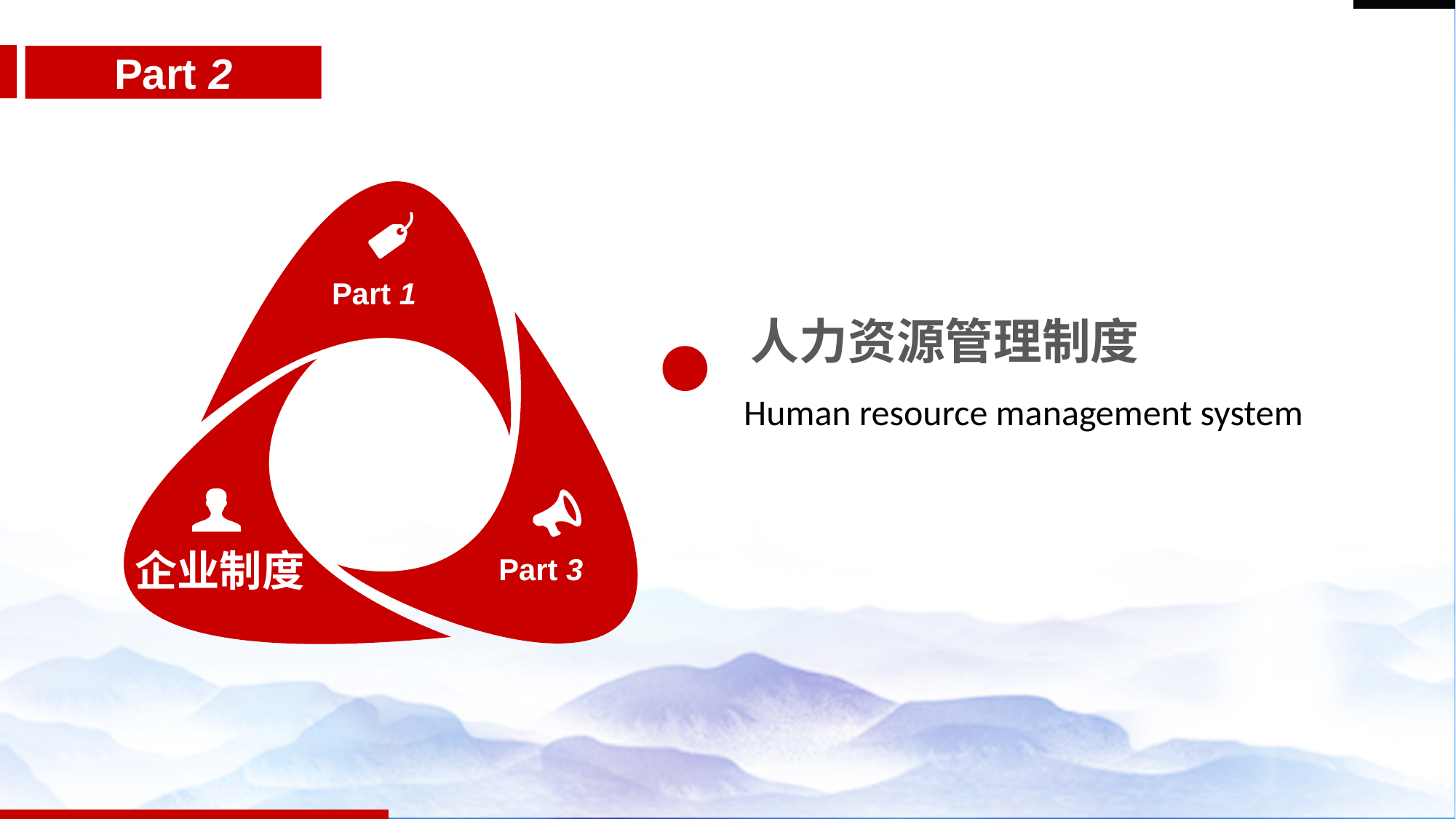

CONTENT
Part 2

Part 1
人力资源管理制度

Human resource management system

企业制度
Part 3